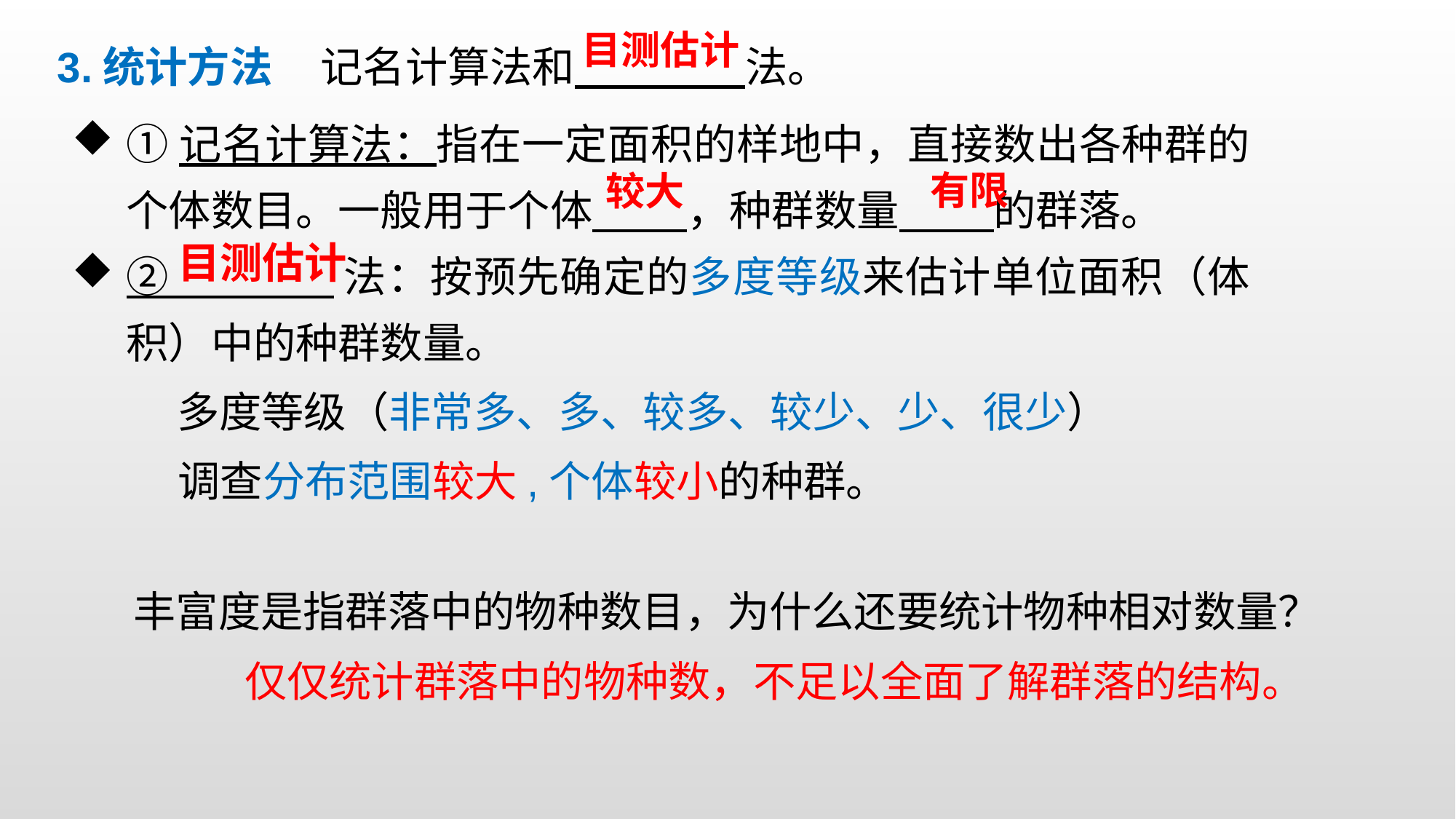

3.统计方法     记名计算法和                  法。
目测估计
①记名计算法：指在一定面积的样地中，直接数出各种群的个体数目。一般用于个体          ，种群数量          的群落。
②                法：按预先确定的多度等级来估计单位面积（体积）中的种群数量。
有限
较大
目测估计
多度等级（非常多、多、较多、较少、少、很少）
调查分布范围较大,个体较小的种群。
丰富度是指群落中的物种数目，为什么还要统计物种相对数量？
仅仅统计群落中的物种数，不足以全面了解群落的结构。